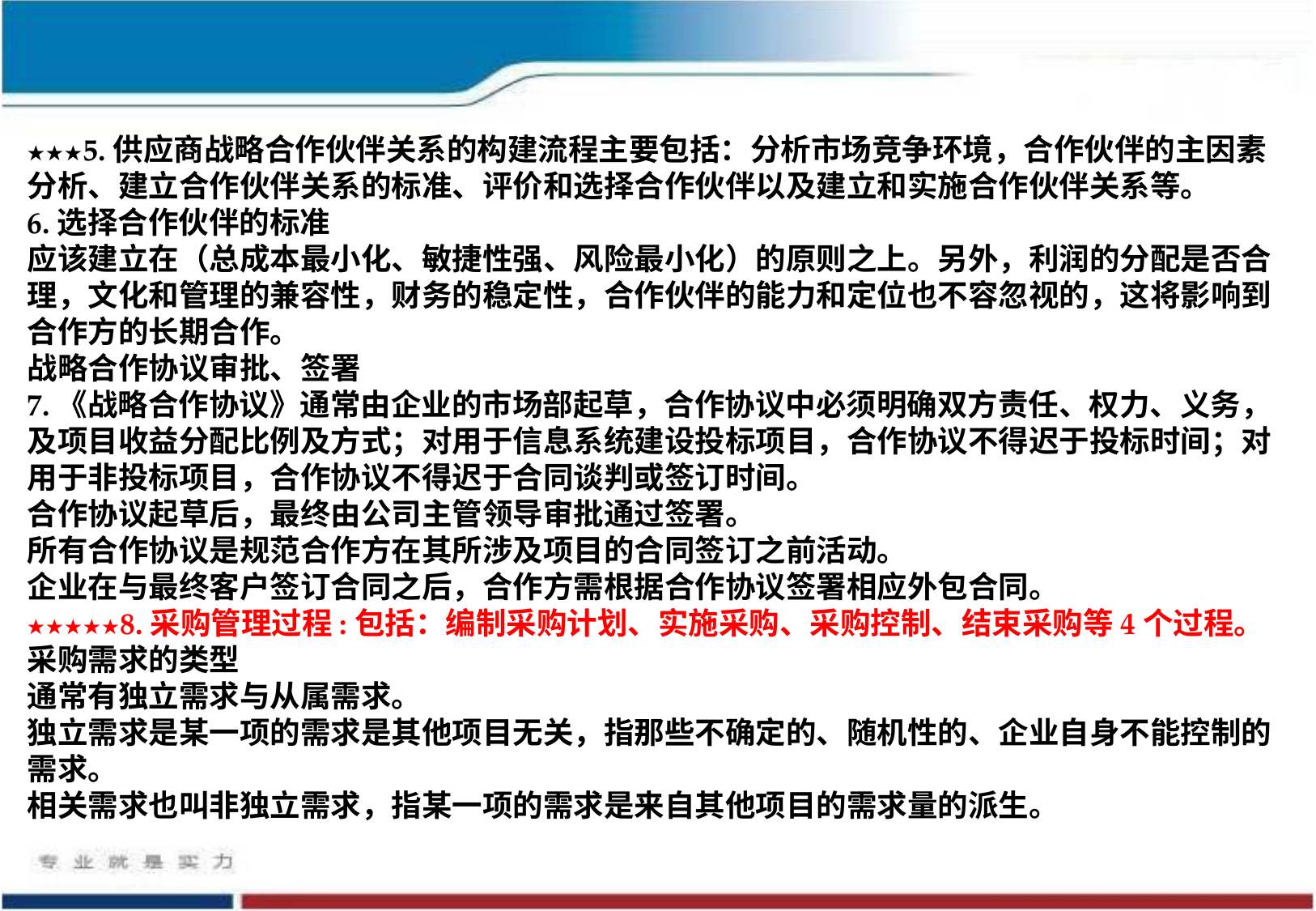

★★★5.供应商战略合作伙伴关系的构建流程主要包括：分析市场竞争环境，合作伙伴的主因素分析、建立合作伙伴关系的标准、评价和选择合作伙伴以及建立和实施合作伙伴关系等。
6.选择合作伙伴的标准
应该建立在（总成本最小化、敏捷性强、风险最小化）的原则之上。另外，利润的分配是否合理，文化和管理的兼容性，财务的稳定性，合作伙伴的能力和定位也不容忽视的，这将影响到合作方的长期合作。
战略合作协议审批、签署
7.《战略合作协议》通常由企业的市场部起草，合作协议中必须明确双方责任、权力、义务，及项目收益分配比例及方式；对用于信息系统建设投标项目，合作协议不得迟于投标时间；对用于非投标项目，合作协议不得迟于合同谈判或签订时间。
合作协议起草后，最终由公司主管领导审批通过签署。
所有合作协议是规范合作方在其所涉及项目的合同签订之前活动。
企业在与最终客户签订合同之后，合作方需根据合作协议签署相应外包合同。
★★★★★8.采购管理过程:包括：编制采购计划、实施采购、采购控制、结束采购等4个过程。
采购需求的类型
通常有独立需求与从属需求。
独立需求是某一项的需求是其他项目无关，指那些不确定的、随机性的、企业自身不能控制的需求。
相关需求也叫非独立需求，指某一项的需求是来自其他项目的需求量的派生。